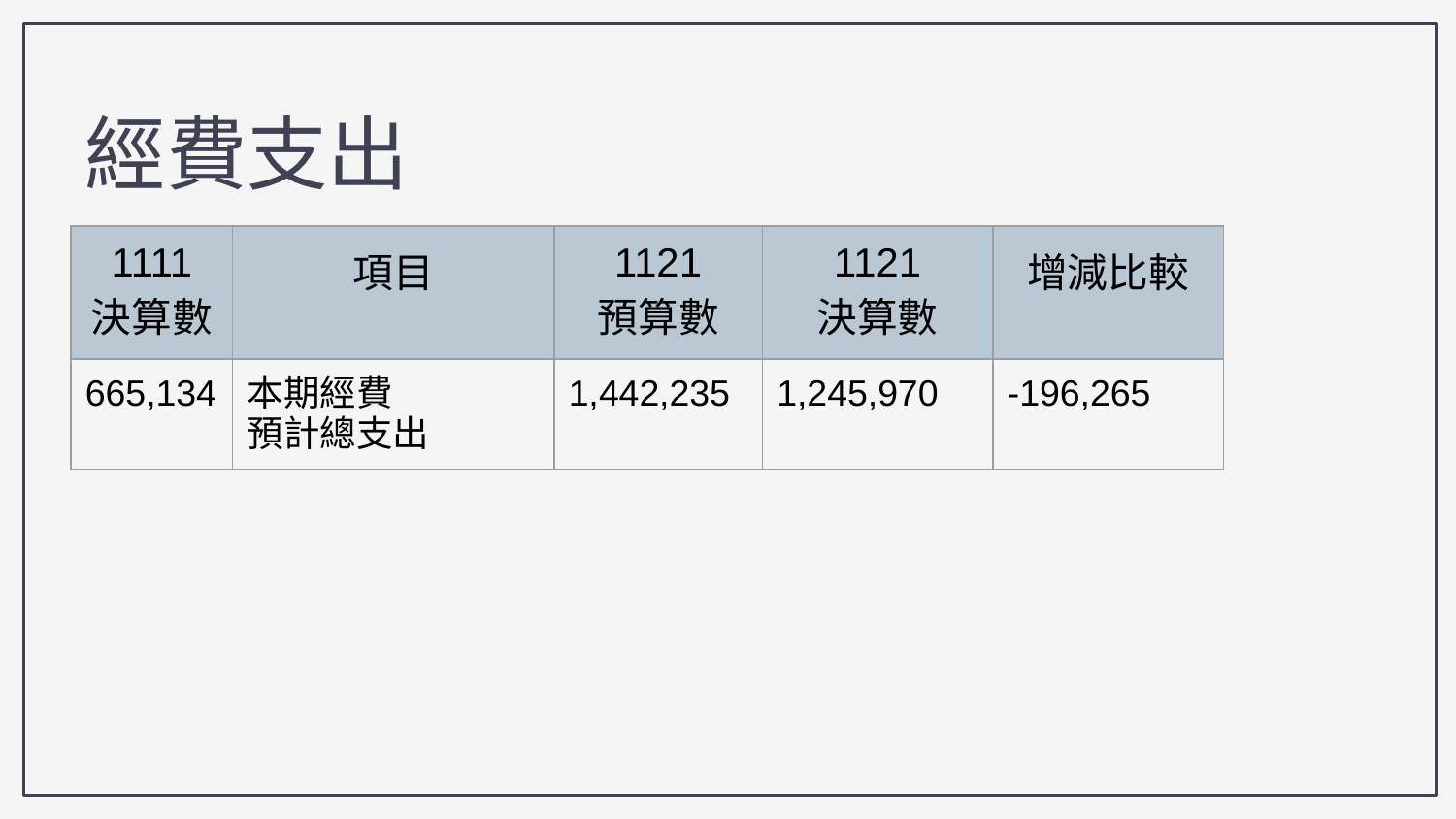

經費支出
| 1111 決算數 | 項目 | 1121 預算數 | 1121 決算數 | 增減比較 |
| --- | --- | --- | --- | --- |
| 665,134 | 本期經費 預計總支出 | 1,442,235 | 1,245,970 | -196,265 |